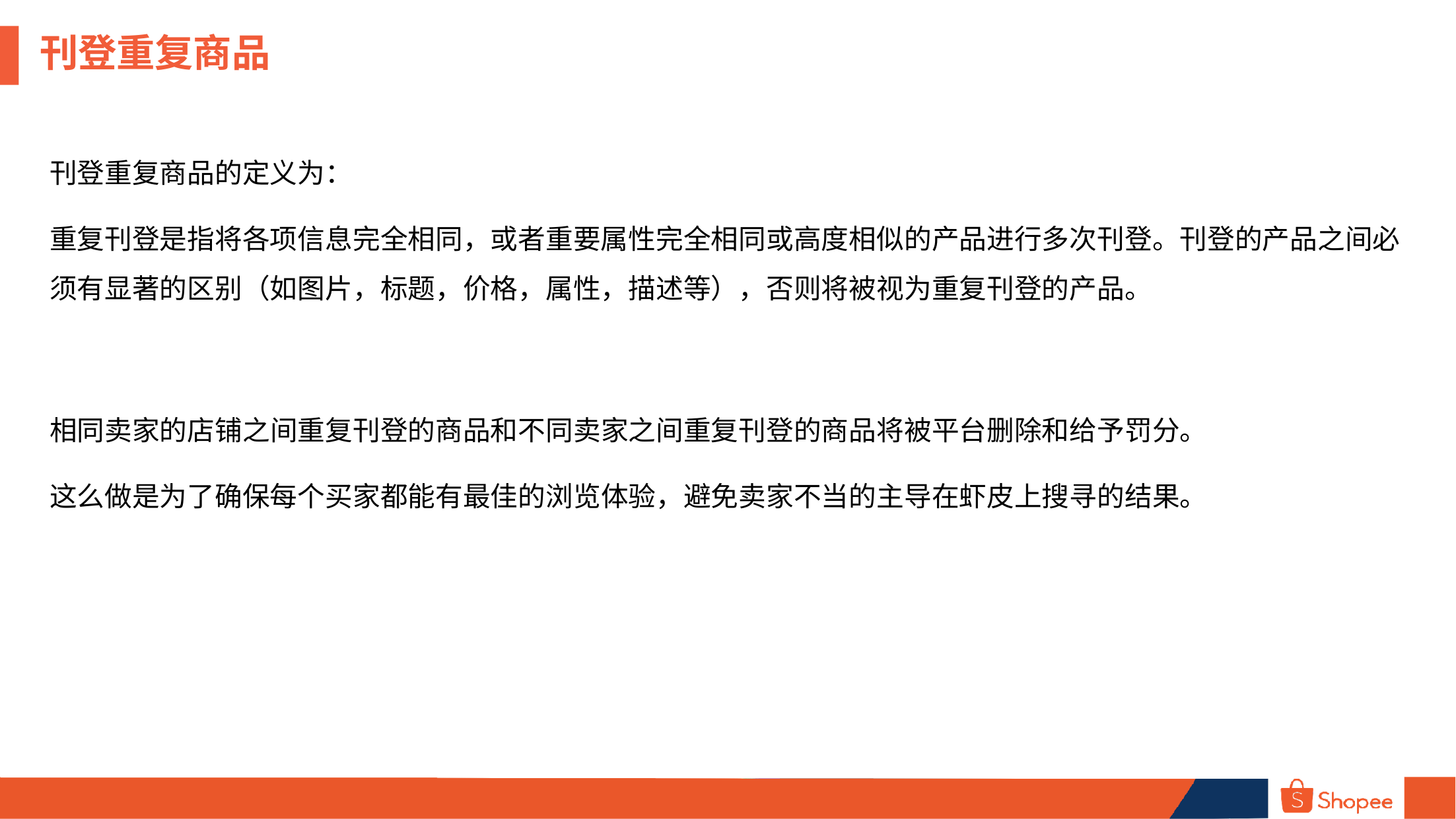

# 刊登重复商品

刊登重复商品的定义为：
重复刊登是指将各项信息完全相同，或者重要属性完全相同或高度相似的产品进行多次刊登。刊登的产品之间必须有显著的区别（如图片，标题，价格，属性，描述等），否则将被视为重复刊登的产品。

相同卖家的店铺之间重复刊登的商品和不同卖家之间重复刊登的商品将被平台删除和给予罚分。
这么做是为了确保每个买家都能有最佳的浏览体验，避免卖家不当的主导在虾皮上搜寻的结果。